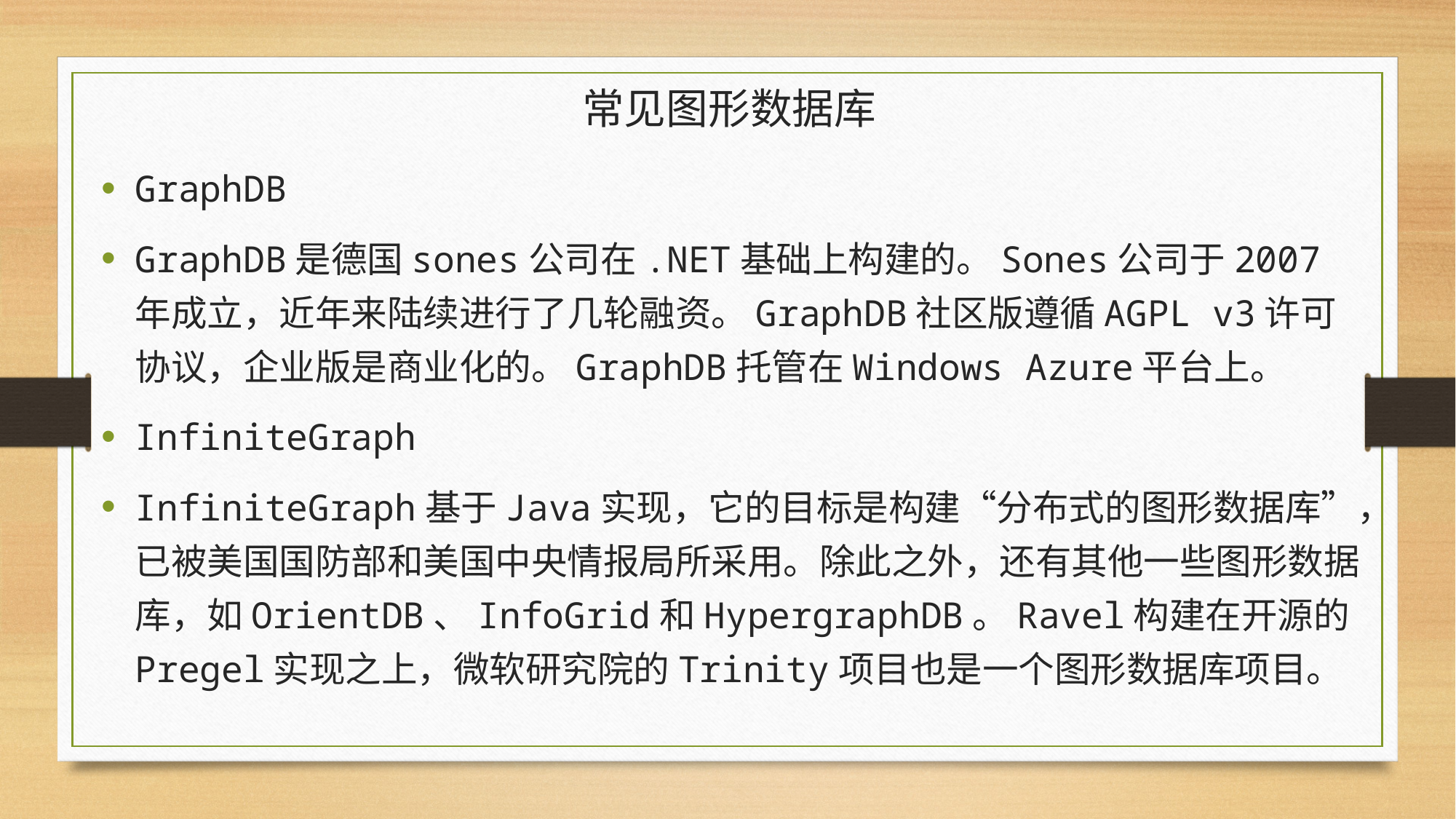

# 常见图形数据库
GraphDB
GraphDB是德国sones公司在.NET基础上构建的。Sones公司于2007年成立，近年来陆续进行了几轮融资。GraphDB社区版遵循AGPL v3许可协议，企业版是商业化的。GraphDB托管在Windows Azure平台上。
InfiniteGraph
InfiniteGraph基于Java实现，它的目标是构建“分布式的图形数据库”，已被美国国防部和美国中央情报局所采用。除此之外，还有其他一些图形数据库，如OrientDB、InfoGrid和HypergraphDB。Ravel构建在开源的Pregel实现之上，微软研究院的Trinity项目也是一个图形数据库项目。